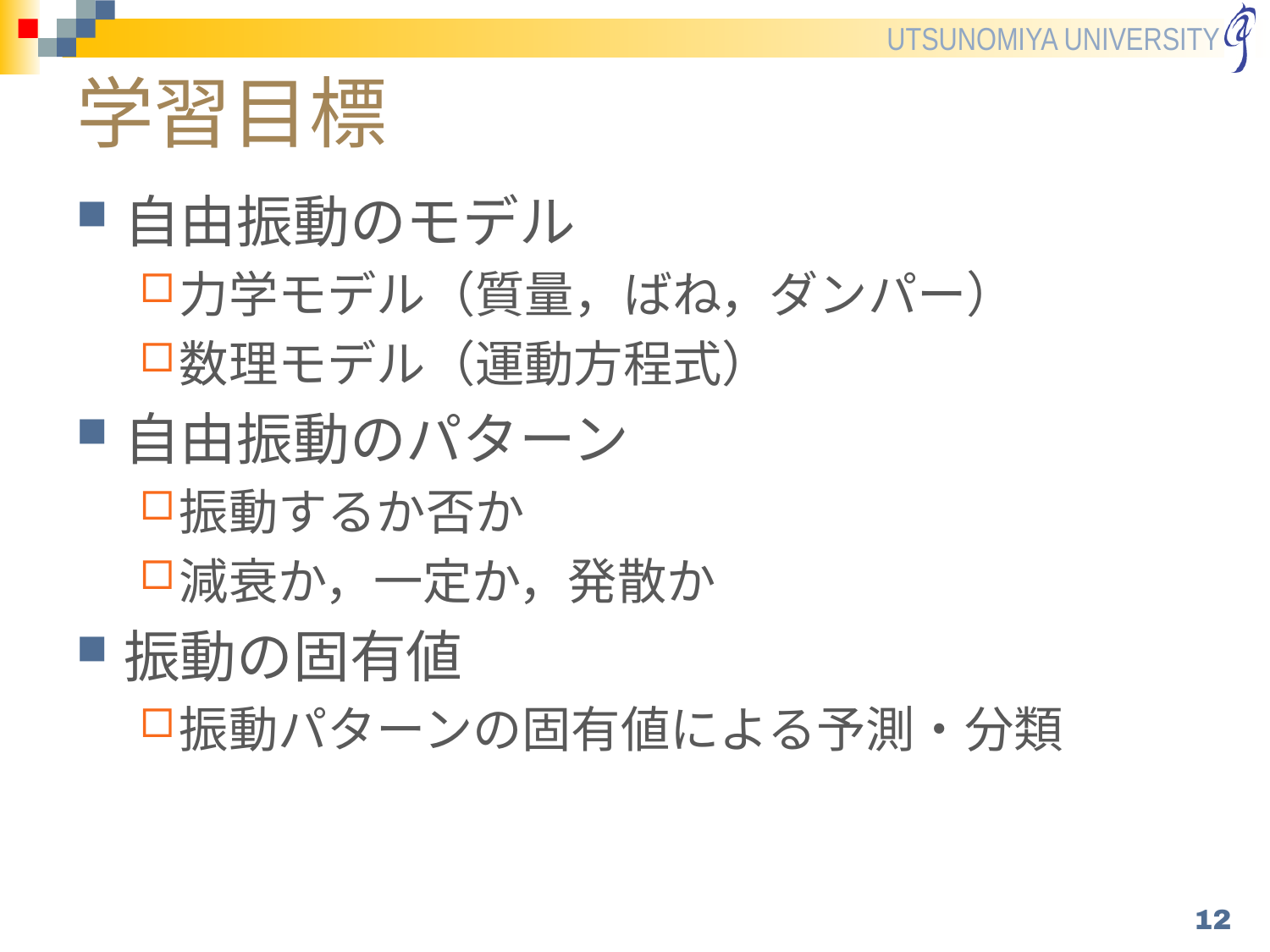

# 学習目標
自由振動のモデル
力学モデル（質量，ばね，ダンパー）
数理モデル（運動方程式）
自由振動のパターン
振動するか否か
減衰か，一定か，発散か
振動の固有値
振動パターンの固有値による予測・分類

12